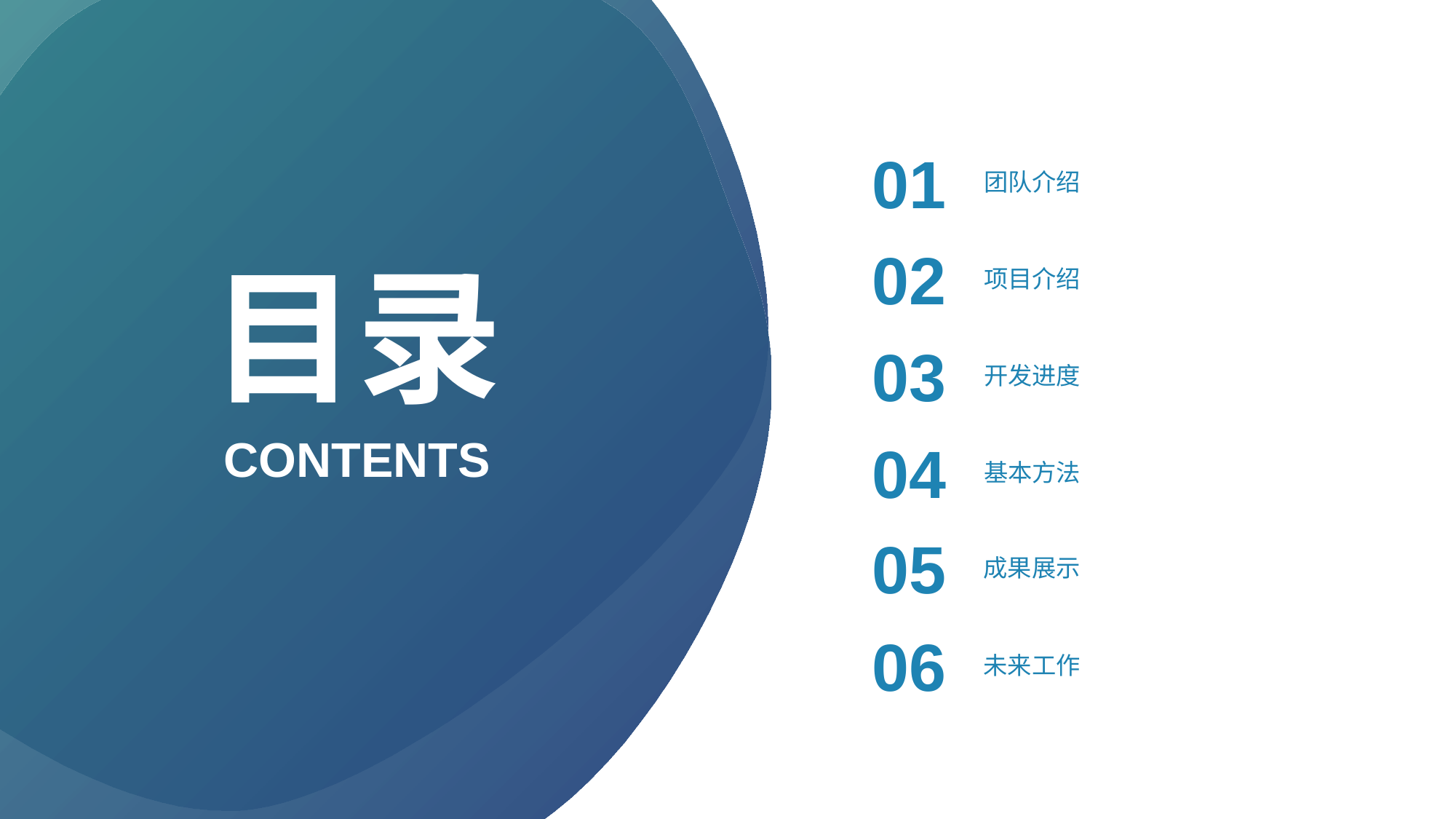

01
团队介绍
目录
02
项目介绍
03
开发进度
CONTENTS
04
基本方法
05
成果展示
06
未来工作